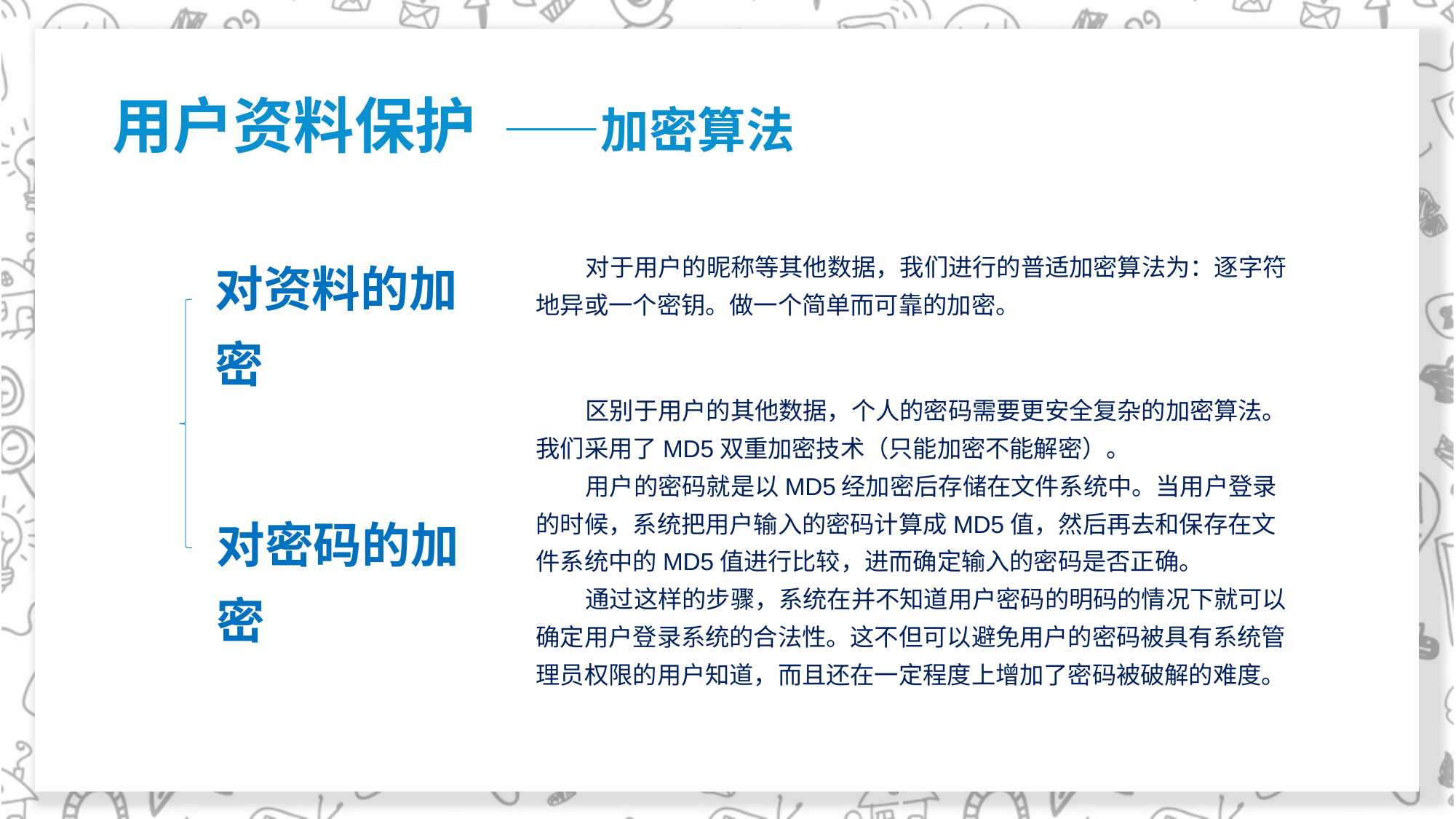

# 用户资料保护  ——加密算法
对资料的加密

对密码的加密
        对于用户的昵称等其他数据，我们进行的普适加密算法为：逐字符地异或一个密钥。做一个简单而可靠的加密。
        区别于用户的其他数据，个人的密码需要更安全复杂的加密算法。我们采用了MD5双重加密技术（只能加密不能解密）。
        用户的密码就是以MD5经加密后存储在文件系统中。当用户登录的时候，系统把用户输入的密码计算成MD5值，然后再去和保存在文件系统中的MD5值进行比较，进而确定输入的密码是否正确。
        通过这样的步骤，系统在并不知道用户密码的明码的情况下就可以确定用户登录系统的合法性。这不但可以避免用户的密码被具有系统管理员权限的用户知道，而且还在一定程度上增加了密码被破解的难度。